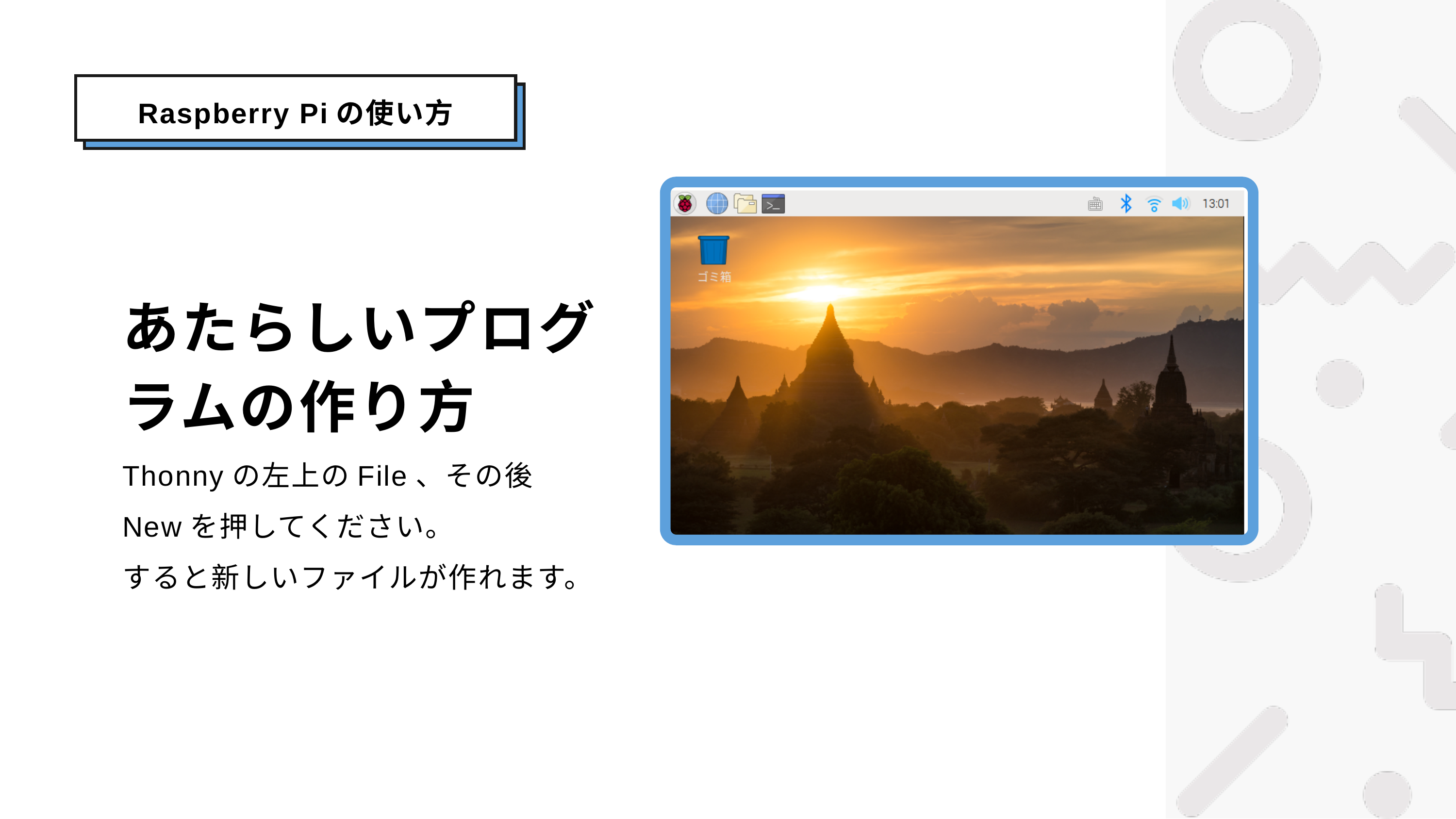

Raspberry Piの使い方

あたらしいプログラムの作り方
Thonnyの左上のFile、その後
Newを押してください。
すると新しいファイルが作れます。